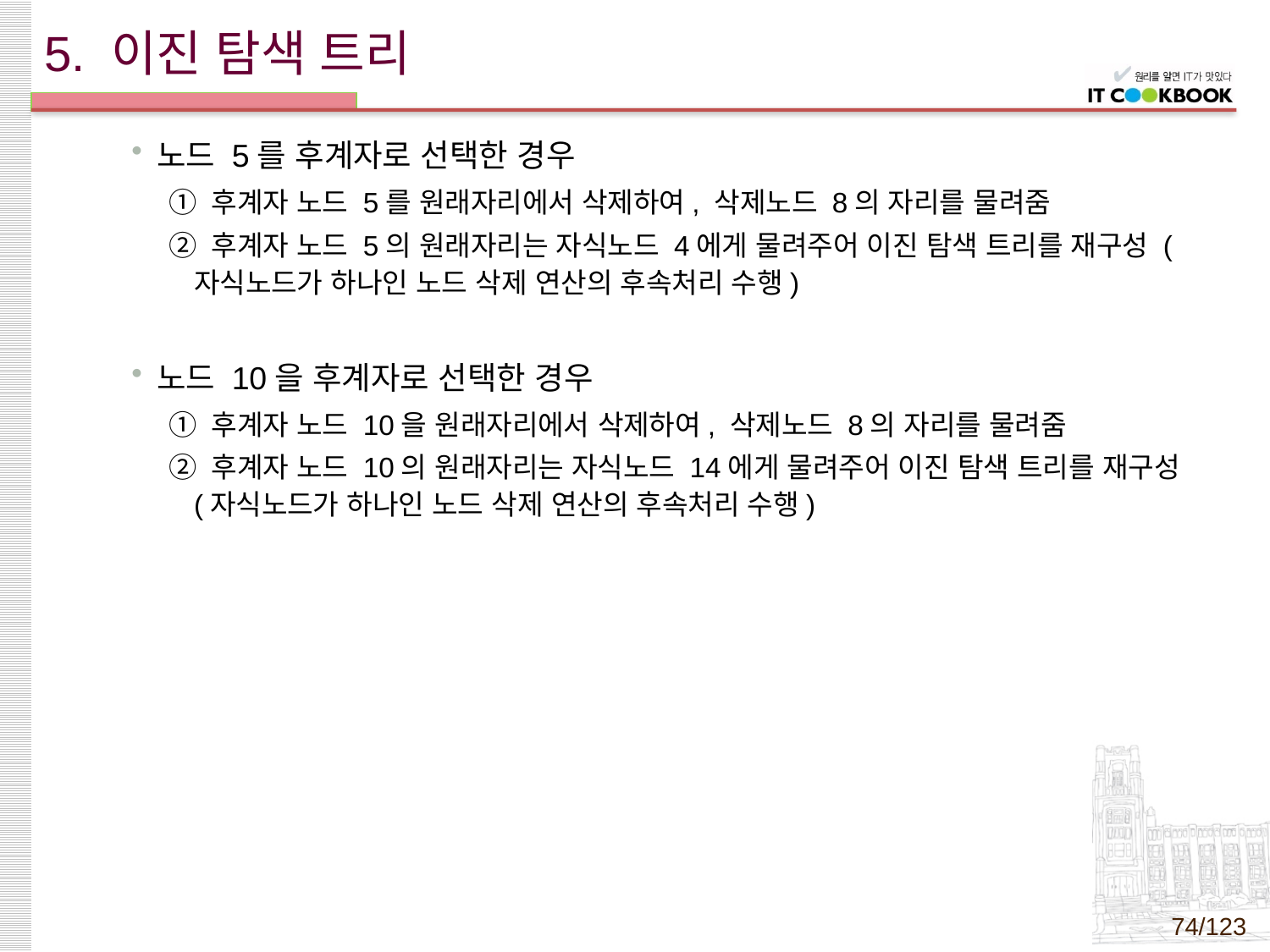

# 5. 이진 탐색 트리
노드 5를 후계자로 선택한 경우
① 후계자 노드 5를 원래자리에서 삭제하여, 삭제노드 8의 자리를 물려줌
② 후계자 노드 5의 원래자리는 자식노드 4에게 물려주어 이진 탐색 트리를 재구성 (자식노드가 하나인 노드 삭제 연산의 후속처리 수행)
노드 10을 후계자로 선택한 경우
① 후계자 노드 10을 원래자리에서 삭제하여, 삭제노드 8의 자리를 물려줌
② 후계자 노드 10의 원래자리는 자식노드 14에게 물려주어 이진 탐색 트리를 재구성(자식노드가 하나인 노드 삭제 연산의 후속처리 수행)